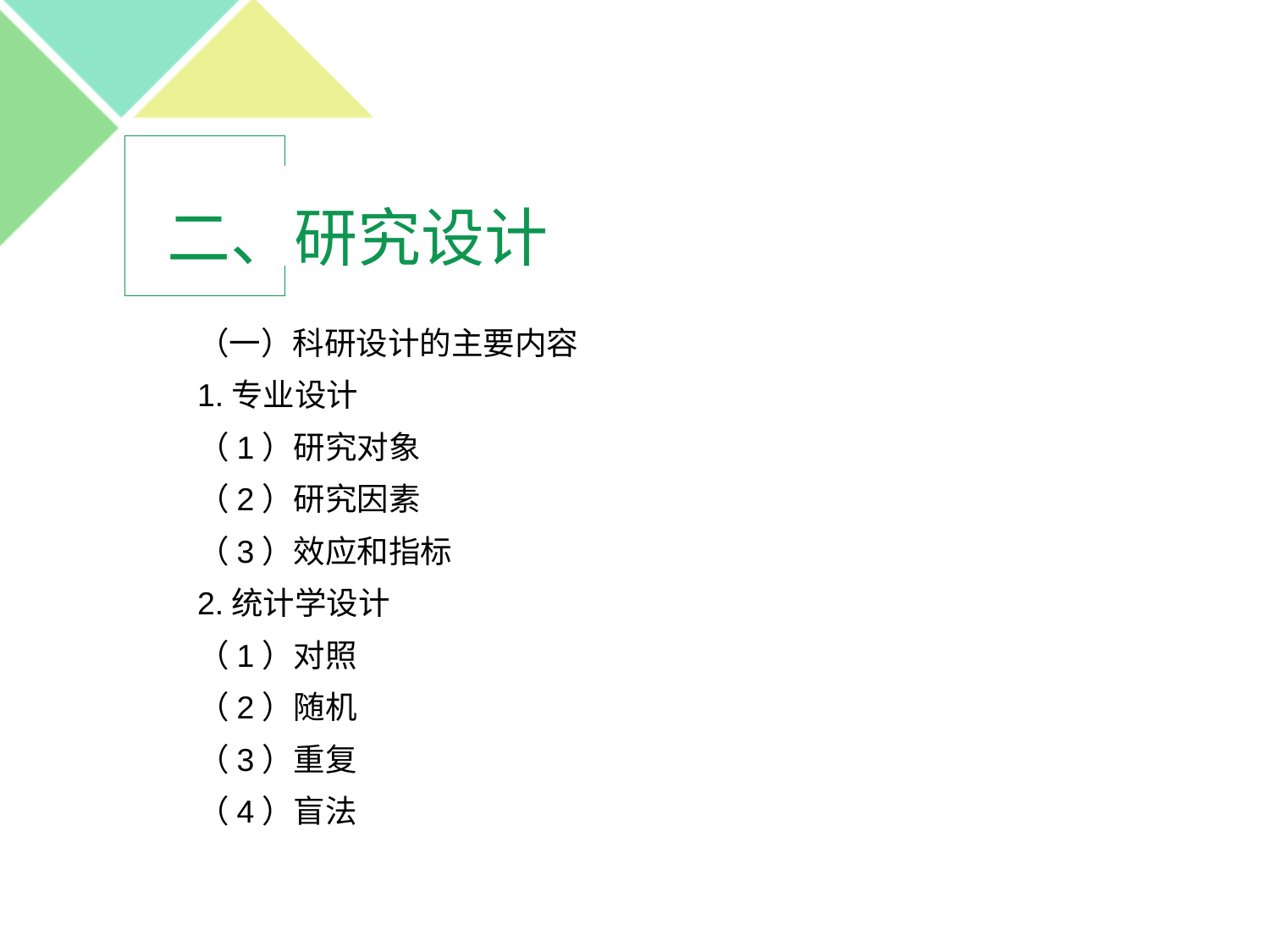

# 二、研究设计
（一）科研设计的主要内容
1.专业设计
（1）研究对象
（2）研究因素
（3）效应和指标
2.统计学设计
（1）对照
（2）随机
（3）重复
（4）盲法
60